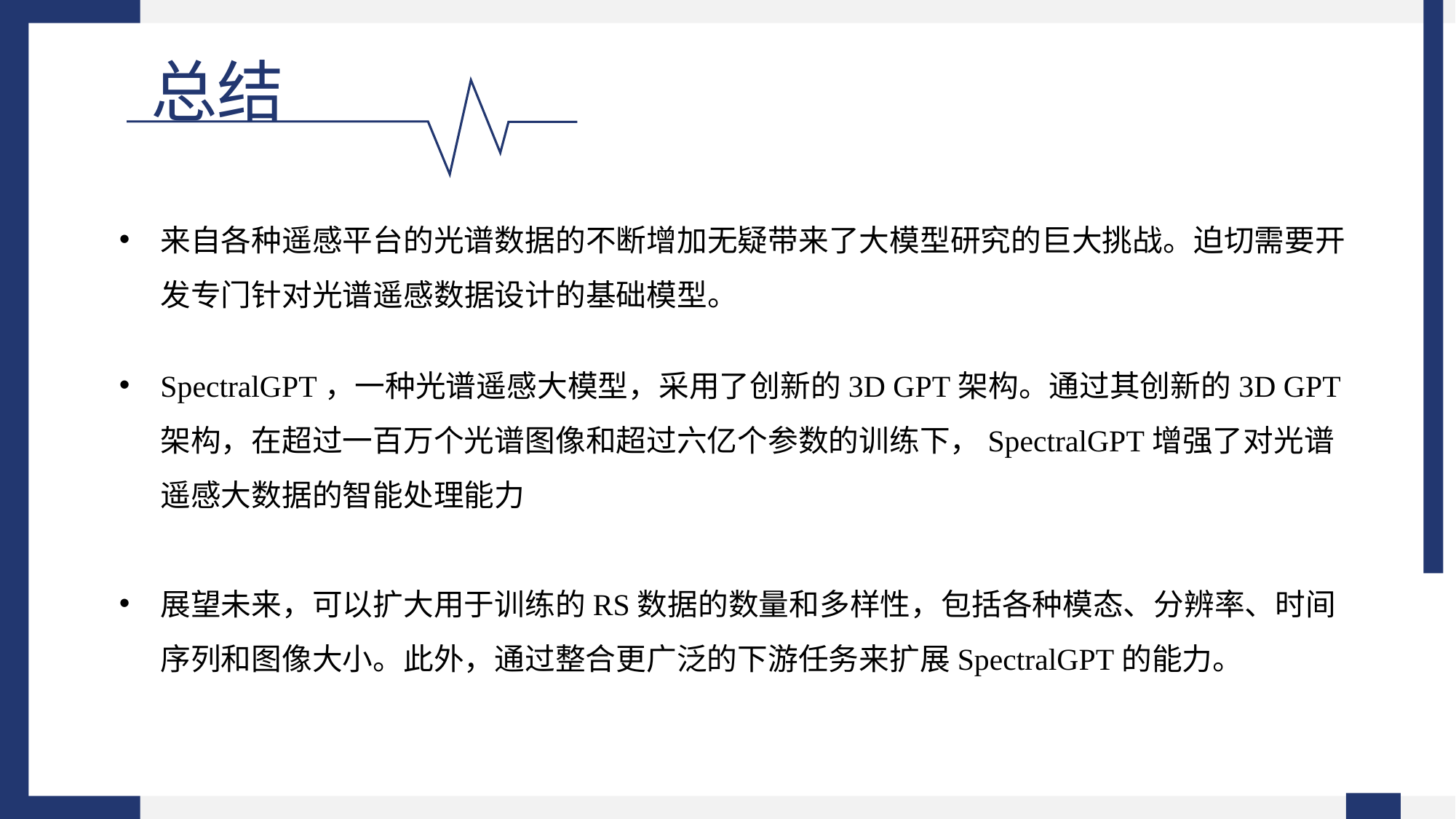

总结

来自各种遥感平台的光谱数据的不断增加无疑带来了大模型研究的巨大挑战。迫切需要开发专门针对光谱遥感数据设计的基础模型。
SpectralGPT，一种光谱遥感大模型，采用了创新的3D GPT架构。通过其创新的3D GPT架构，在超过一百万个光谱图像和超过六亿个参数的训练下，SpectralGPT增强了对光谱遥感大数据的智能处理能力
展望未来，可以扩大用于训练的RS数据的数量和多样性，包括各种模态、分辨率、时间序列和图像大小。此外，通过整合更广泛的下游任务来扩展SpectralGPT的能力。